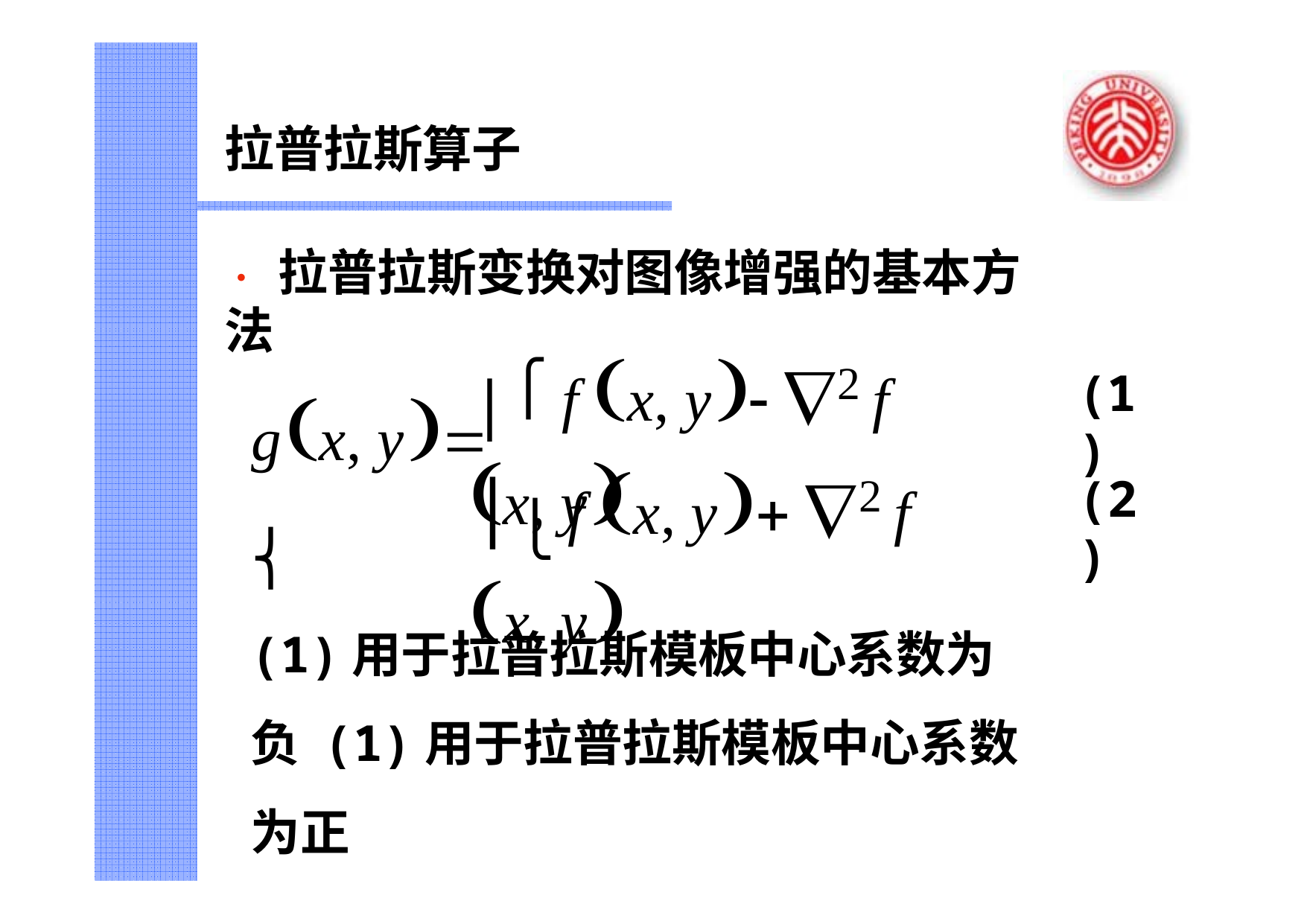

拉普拉斯算子

•拉普拉斯变换对图像增强的基本方法
⎪⎧ f (x, y)− ∇2 f (x, y)
(1)
g(x, y)= ⎨
⎪⎩ f (x, y)+ ∇2 f (x, y)
(2)
(1)用于拉普拉斯模板中心系数为负 (1)用于拉普拉斯模板中心系数为正